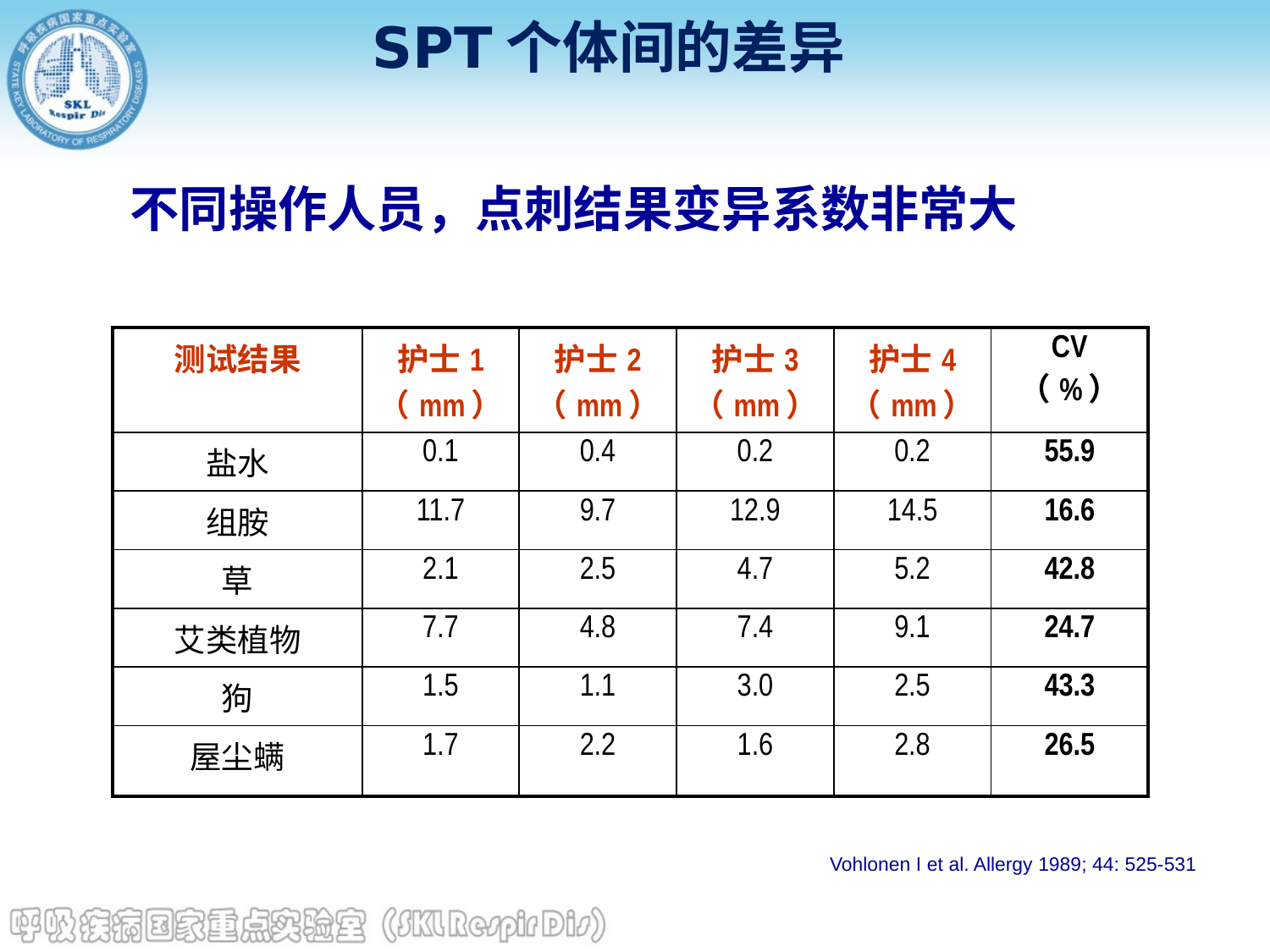

# SPT个体间的差异
不同操作人员，点刺结果变异系数非常大
| 测试结果 | 护士1 （mm） | 护士2 （mm） | 护士3 （mm） | 护士4 （mm） | CV （%） |
| --- | --- | --- | --- | --- | --- |
| 盐水 | 0.1 | 0.4 | 0.2 | 0.2 | 55.9 |
| 组胺 | 11.7 | 9.7 | 12.9 | 14.5 | 16.6 |
| 草 | 2.1 | 2.5 | 4.7 | 5.2 | 42.8 |
| 艾类植物 | 7.7 | 4.8 | 7.4 | 9.1 | 24.7 |
| 狗 | 1.5 | 1.1 | 3.0 | 2.5 | 43.3 |
| 屋尘螨 | 1.7 | 2.2 | 1.6 | 2.8 | 26.5 |
Vohlonen I et al. Allergy 1989; 44: 525-531